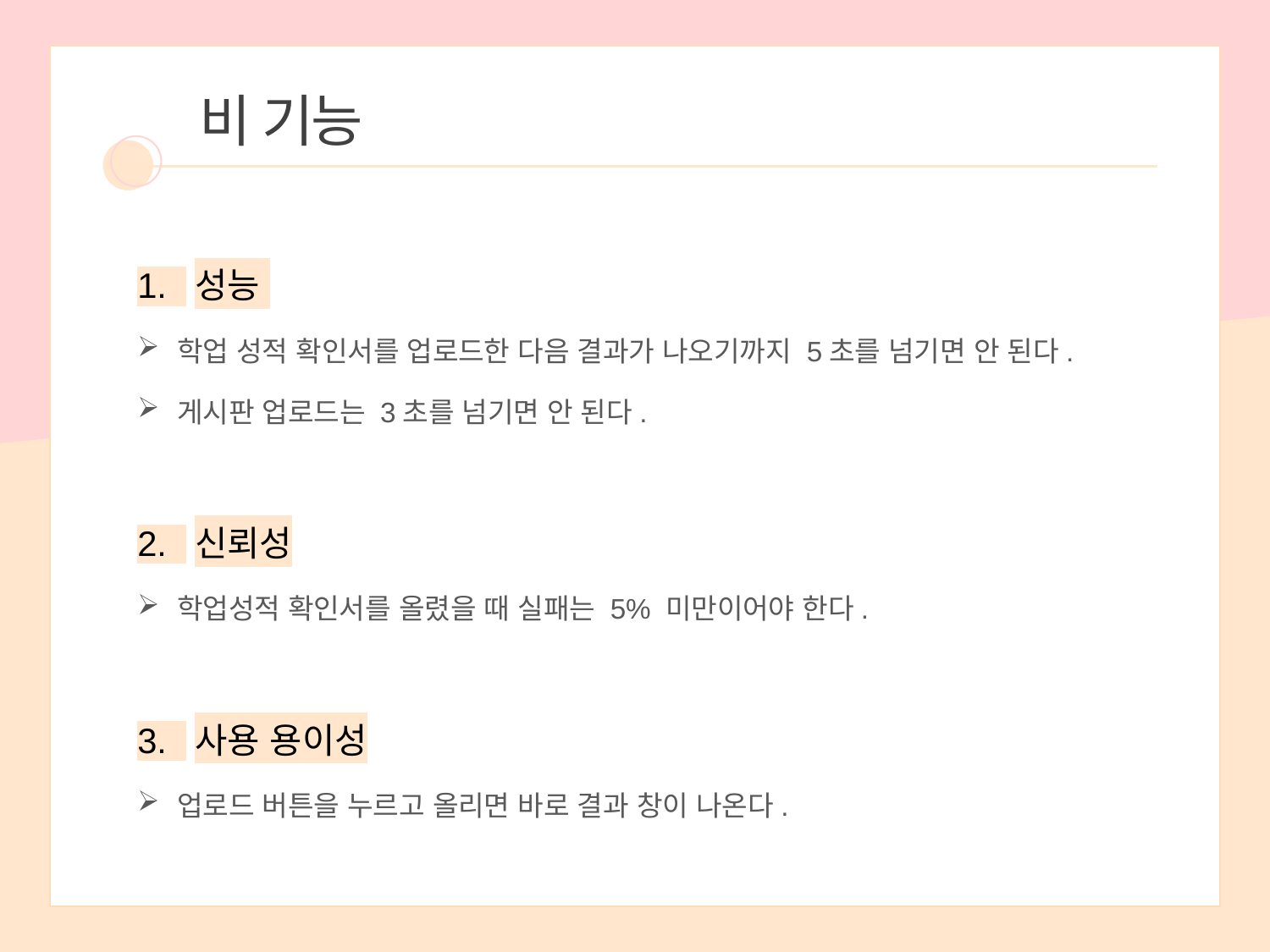

비 기능
1.  성능
학업 성적 확인서를 업로드한 다음 결과가 나오기까지 5초를 넘기면 안 된다.
게시판 업로드는 3초를 넘기면 안 된다.

2.  신뢰성
학업성적 확인서를 올렸을 때 실패는 5% 미만이어야 한다.

3.  사용 용이성
업로드 버튼을 누르고 올리면 바로 결과 창이 나온다.